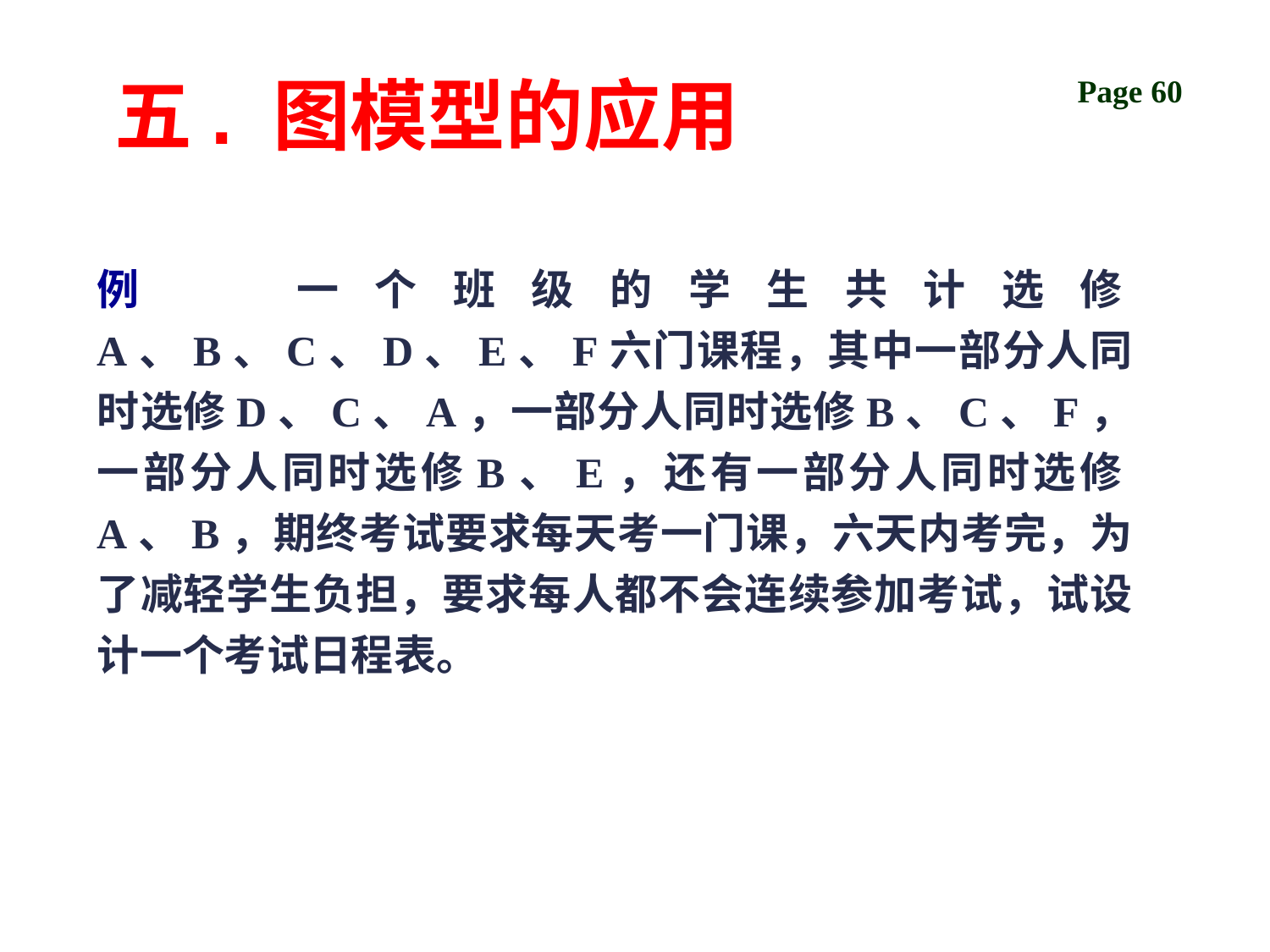

# 五. 图模型的应用
例	一个班级的学生共计选修A、B、C、D、E、F六门课程，其中一部分人同时选修D、C、A，一部分人同时选修B、C、F，一部分人同时选修B、E，还有一部分人同时选修A、B，期终考试要求每天考一门课，六天内考完，为了减轻学生负担，要求每人都不会连续参加考试，试设计一个考试日程表。